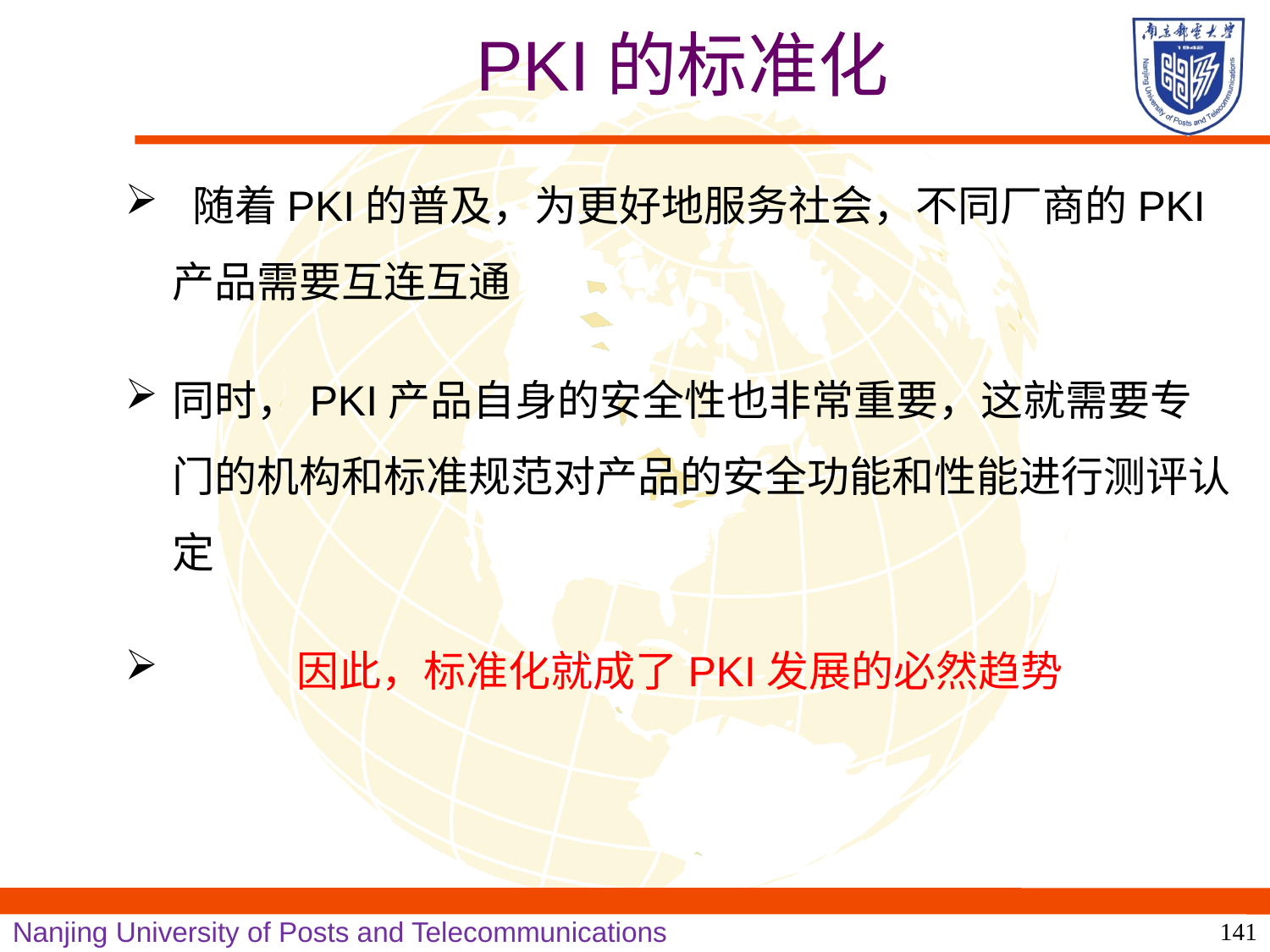

PKI的标准化
 随着PKI的普及，为更好地服务社会，不同厂商的PKI产品需要互连互通
同时，PKI产品自身的安全性也非常重要，这就需要专门的机构和标准规范对产品的安全功能和性能进行测评认定
            因此，标准化就成了PKI发展的必然趋势
141